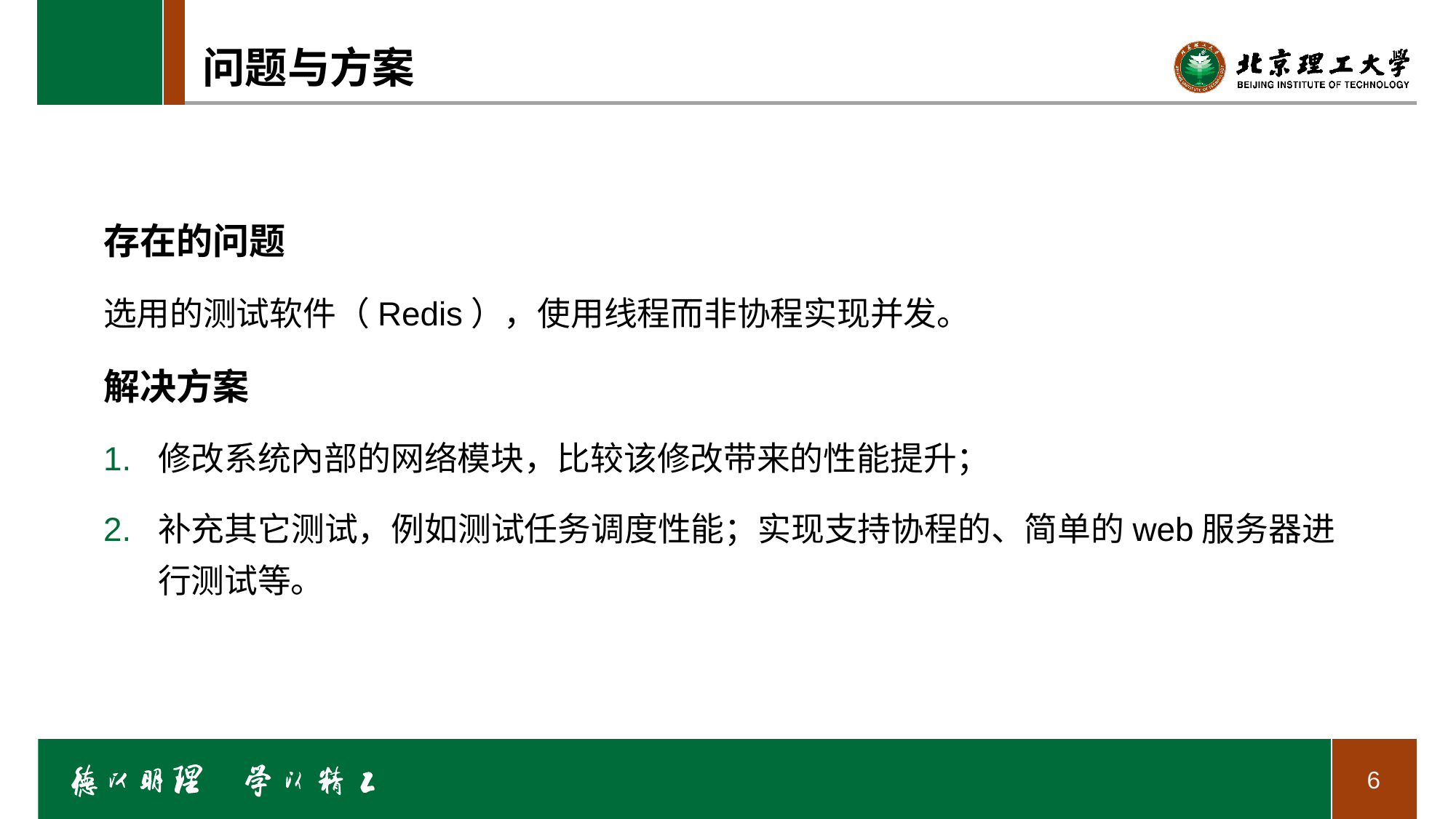

# 问题与方案
存在的问题
选用的测试软件（Redis），使用线程而非协程实现并发。
解决方案
修改系统內部的网络模块，比较该修改带来的性能提升；
补充其它测试，例如测试任务调度性能；实现支持协程的、简单的web服务器进行测试等。